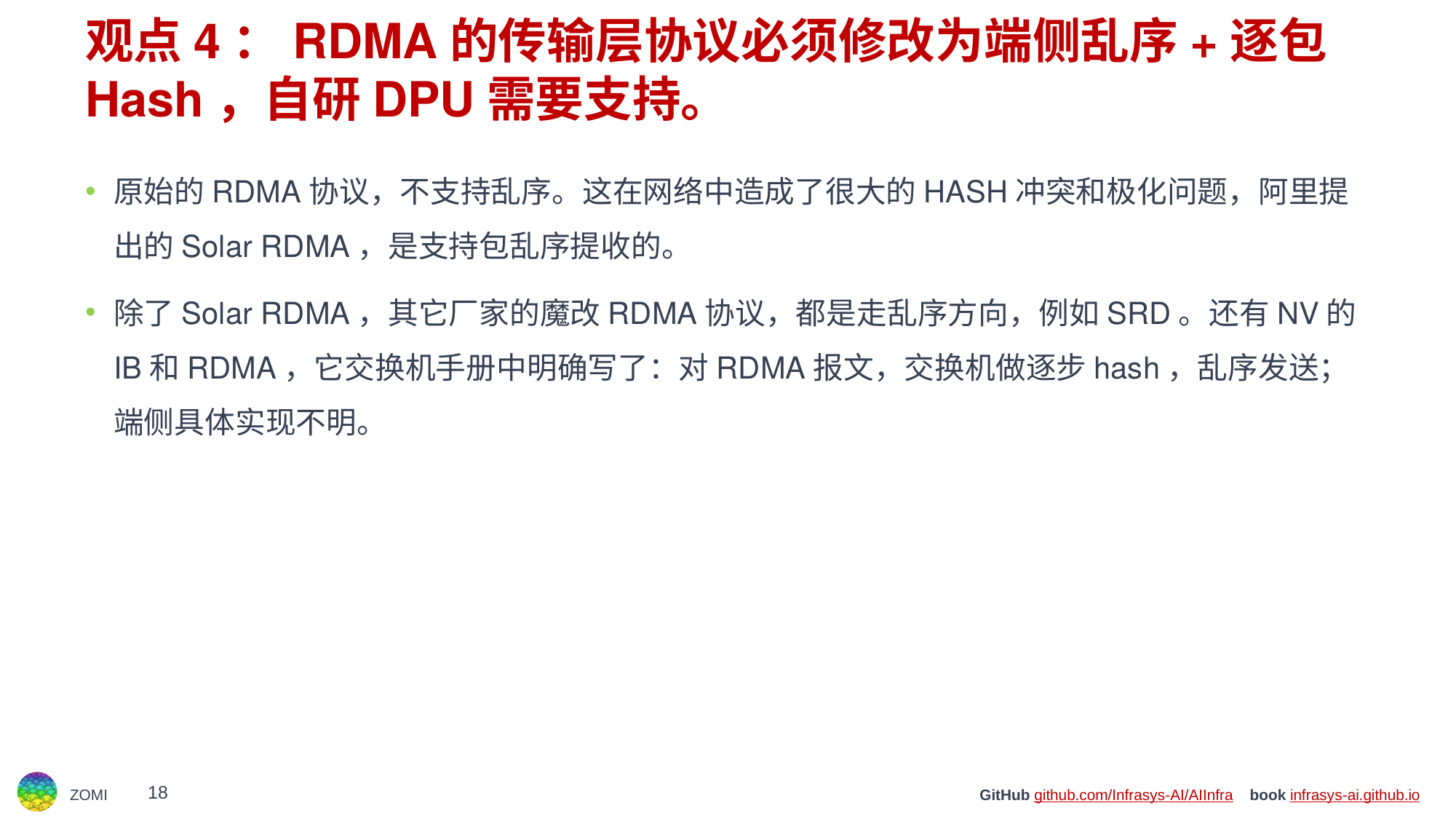

# 观点4：RDMA的传输层协议必须修改为端侧乱序+逐包Hash，自研DPU需要支持。
原始的RDMA协议，不支持乱序。这在网络中造成了很大的HASH冲突和极化问题，阿里提出的Solar RDMA，是支持包乱序提收的。
除了Solar RDMA，其它厂家的魔改RDMA协议，都是走乱序方向，例如SRD。还有NV的IB和RDMA，它交换机手册中明确写了：对RDMA报文，交换机做逐步hash，乱序发送；端侧具体实现不明。